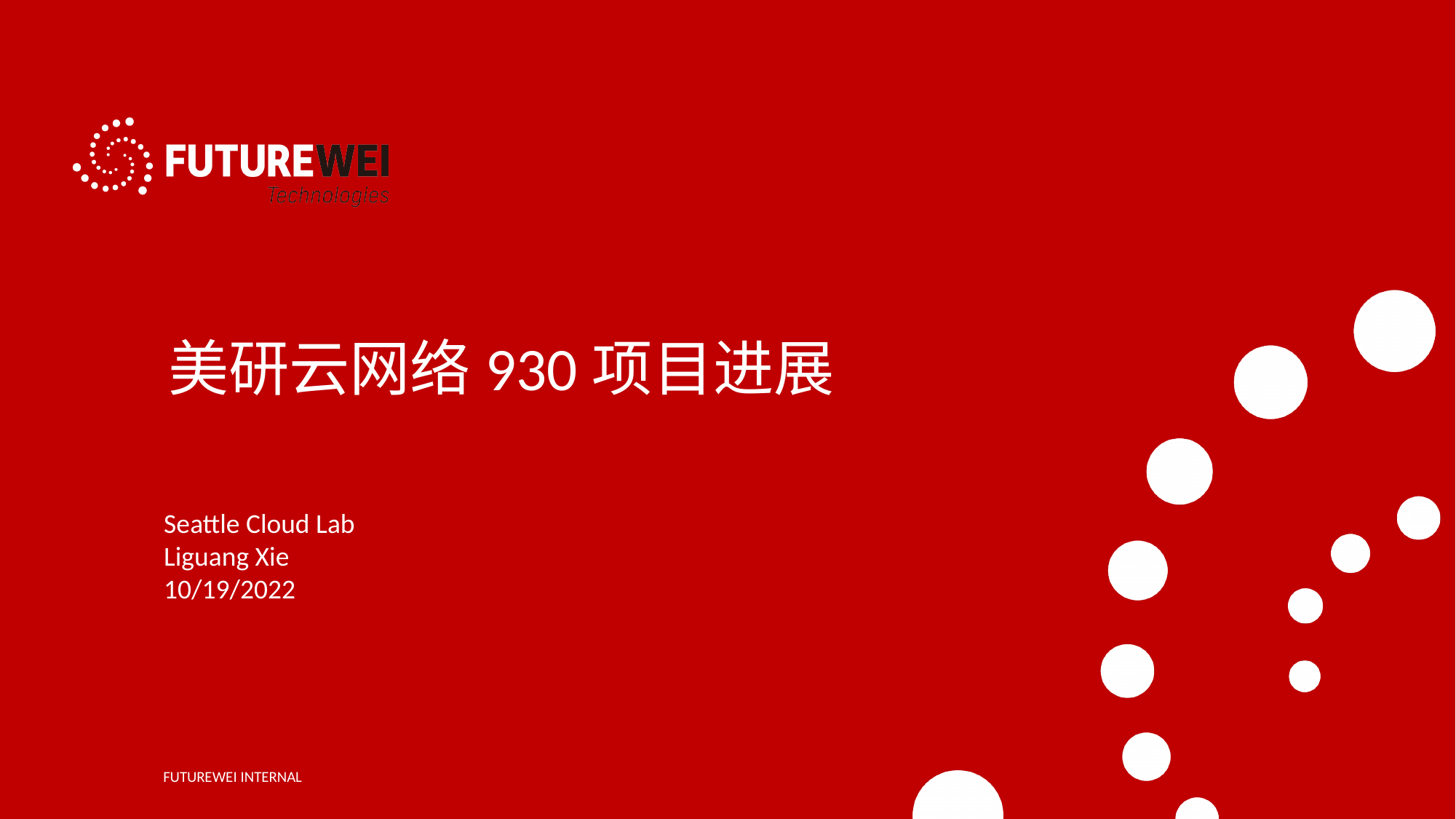

# 美研云网络930项目进展
Seattle Cloud Lab
Liguang Xie
10/19/2022